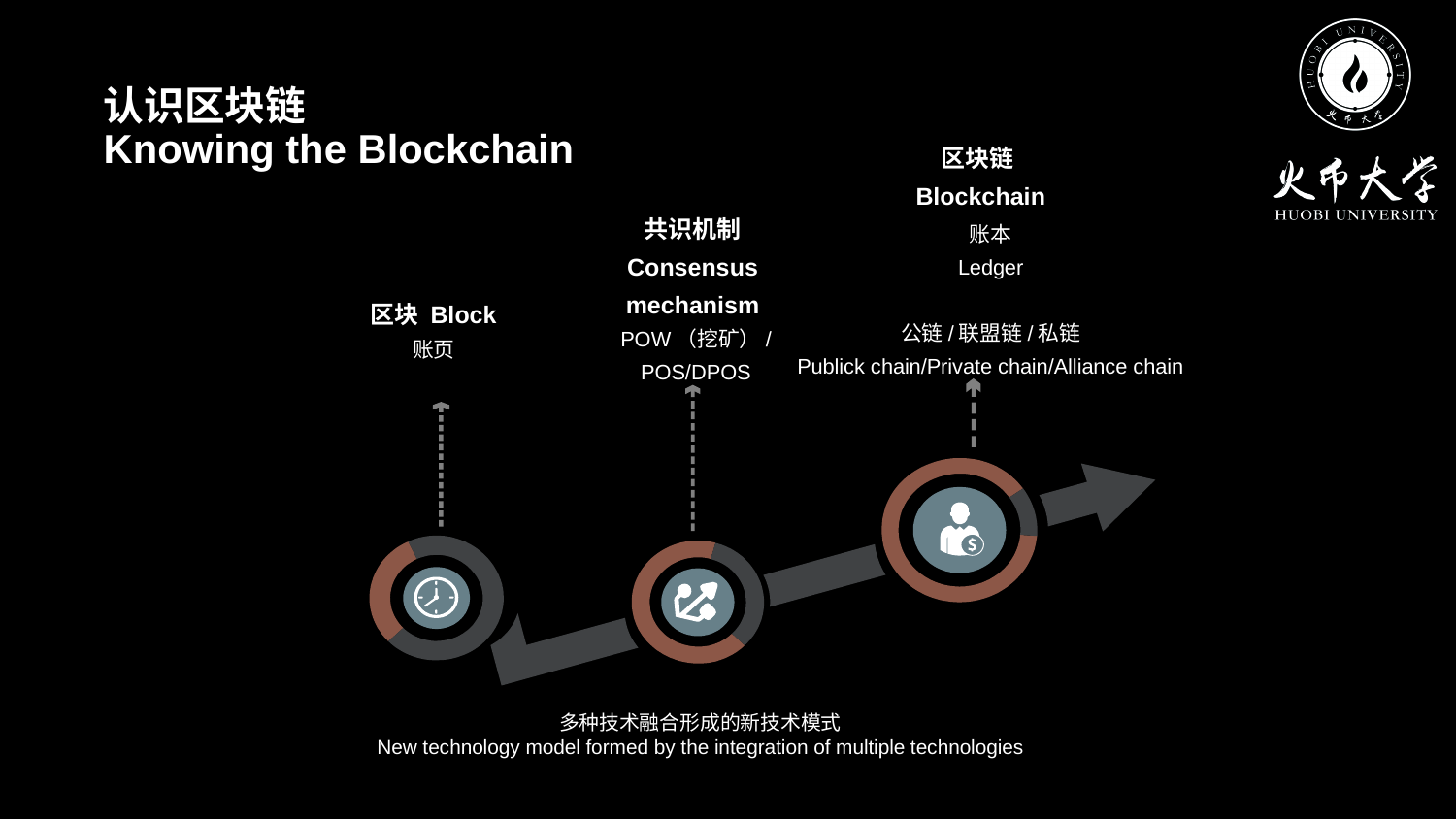

认识区块链
Knowing the Blockchain
区块链Blockchain
共识机制
Consensus mechanism
账本
Ledger

公链/联盟链/私链
Publick chain/Private chain/Alliance chain
区块 Block
POW（挖矿）/
POS/DPOS
账页

多种技术融合形成的新技术模式
New technology model formed by the integration of multiple technologies